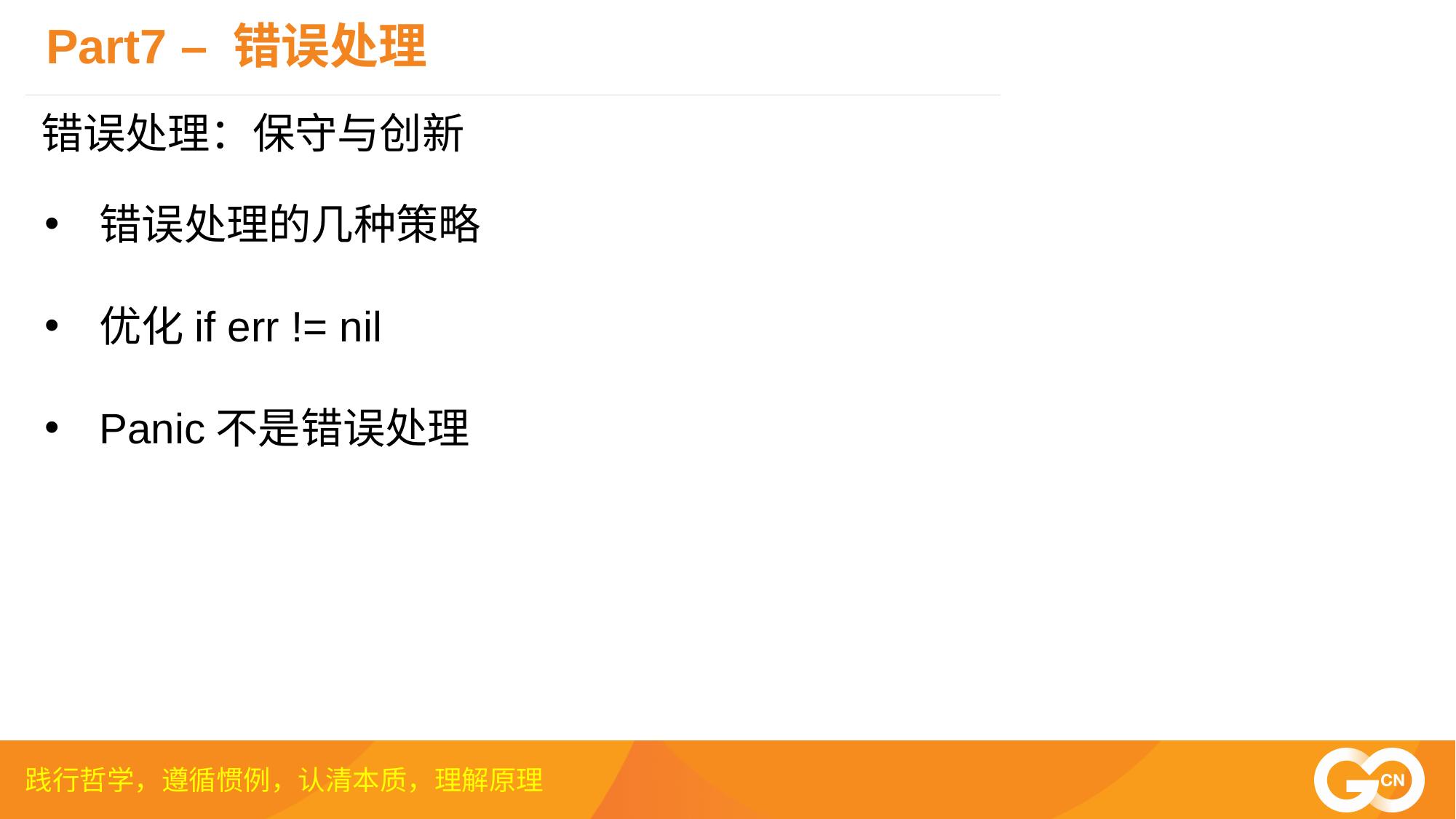

Part7 – 错误处理
错误处理：保守与创新

错误处理的几种策略

优化if err != nil

Panic不是错误处理
践行哲学，遵循惯例，认清本质，理解原理